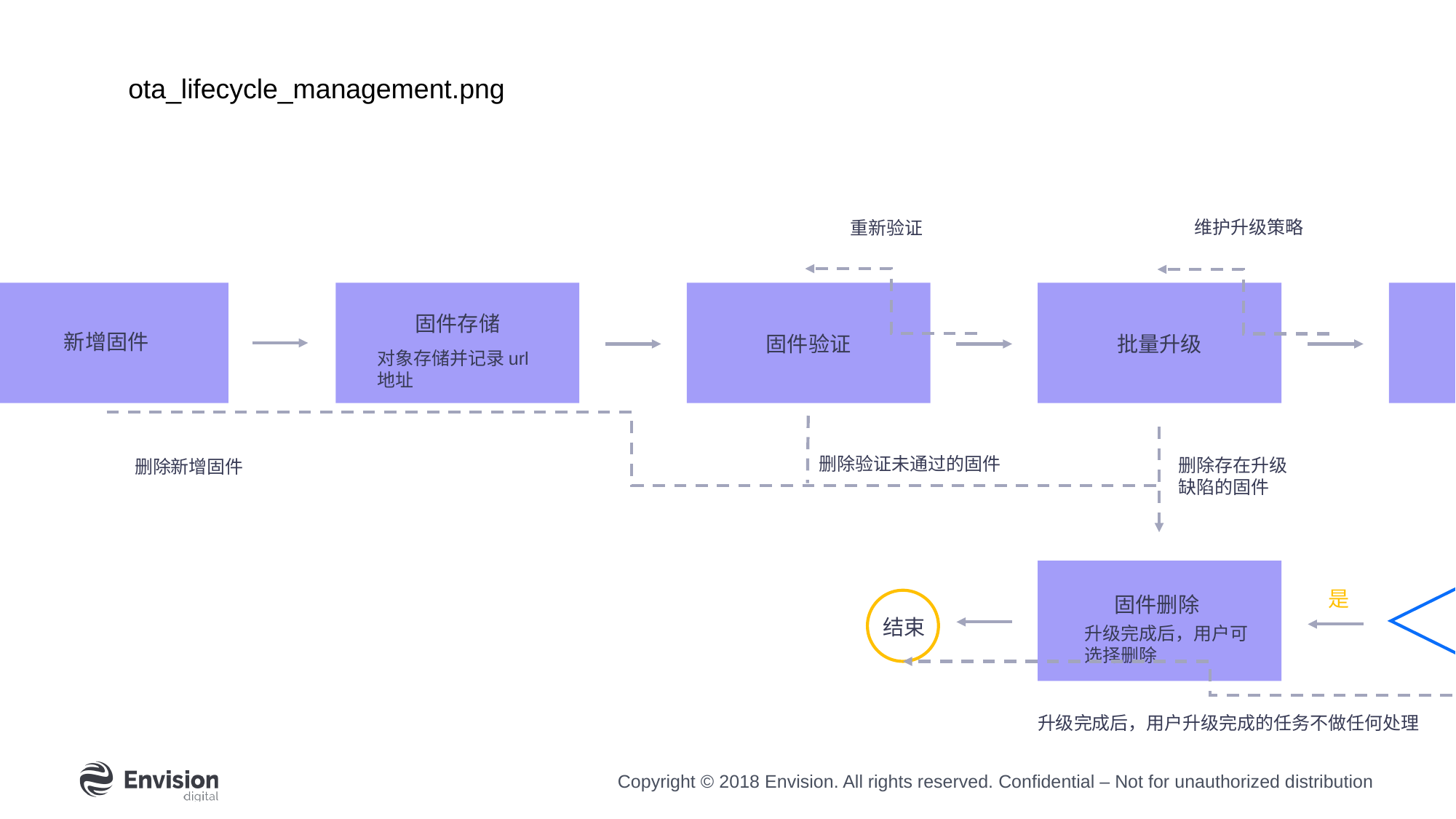

ota_lifecycle_management.png
维护升级策略
重新验证

固件存储

升级进度
版本追溯
新增固件
固件验证
批量升级
开始
对象存储并记录url地址
删除验证未通过的固件
删除存在升级缺陷的固件
删除新增固件
查看升级详情

是
否
固件删除

升级完成？
结束
升级完成后，用户可选择删除
升级完成后，用户升级完成的任务不做任何处理